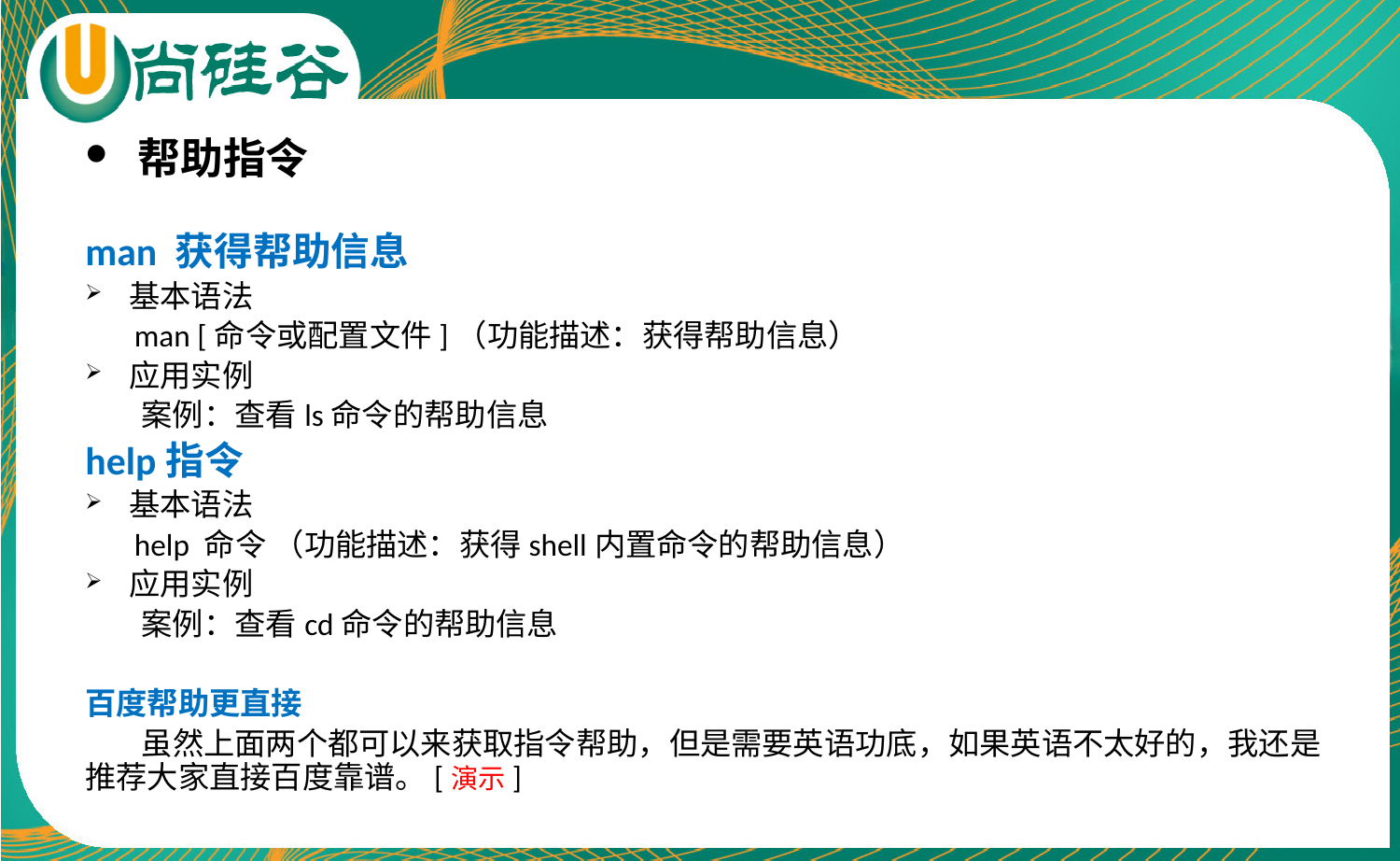

帮助指令
man 获得帮助信息
基本语法
       man [命令或配置文件]（功能描述：获得帮助信息）
应用实例
       案例：查看ls命令的帮助信息
help指令
基本语法
       help 命令 （功能描述：获得shell内置命令的帮助信息）
应用实例
       案例：查看cd命令的帮助信息

百度帮助更直接
       虽然上面两个都可以来获取指令帮助，但是需要英语功底，如果英语不太好的，我还是推荐大家直接百度靠谱。[演示]